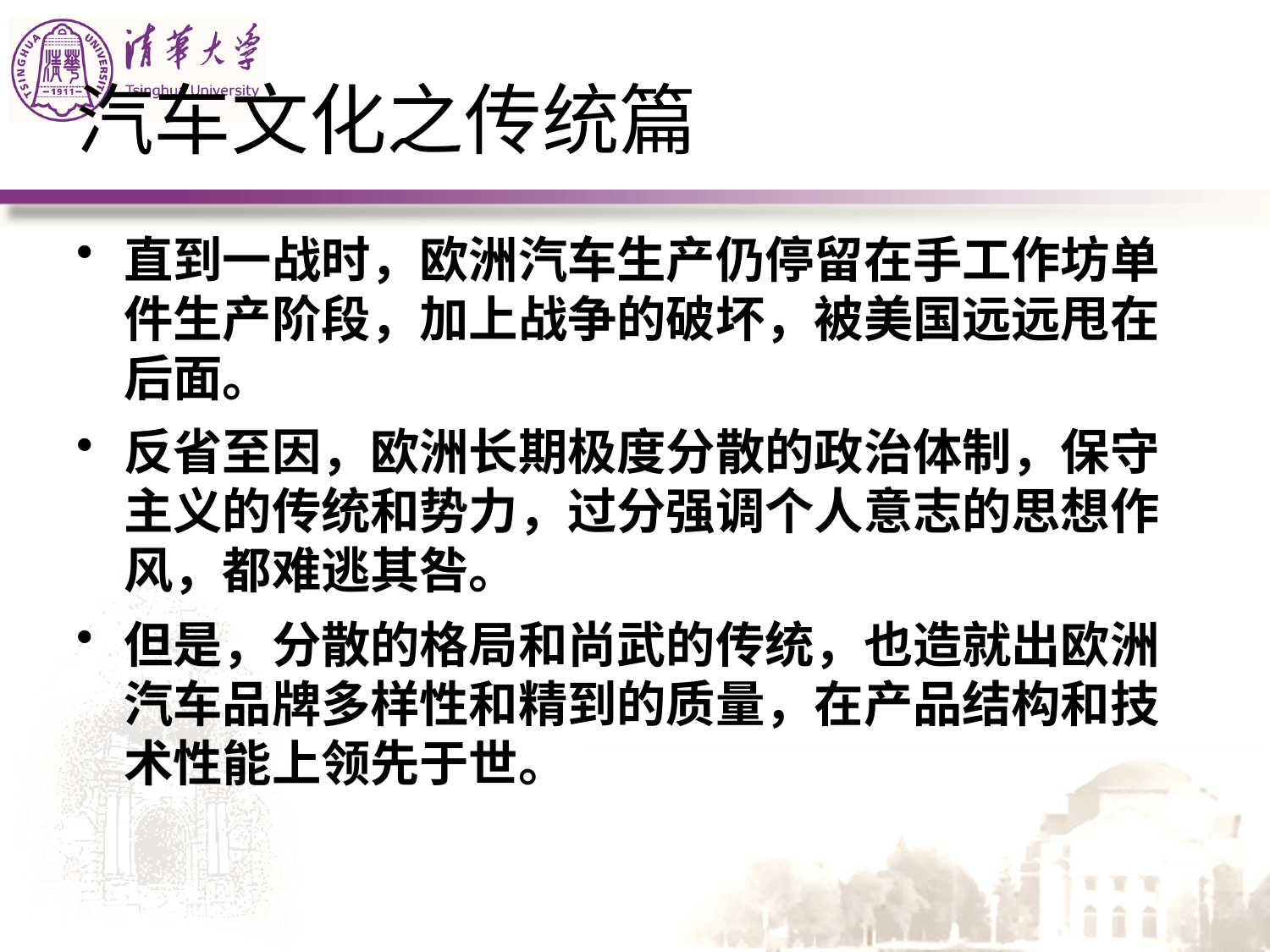

# 汽车文化之传统篇
直到一战时，欧洲汽车生产仍停留在手工作坊单件生产阶段，加上战争的破坏，被美国远远甩在后面。
反省至因，欧洲长期极度分散的政治体制，保守主义的传统和势力，过分强调个人意志的思想作风，都难逃其咎。
但是，分散的格局和尚武的传统，也造就出欧洲汽车品牌多样性和精到的质量，在产品结构和技术性能上领先于世。